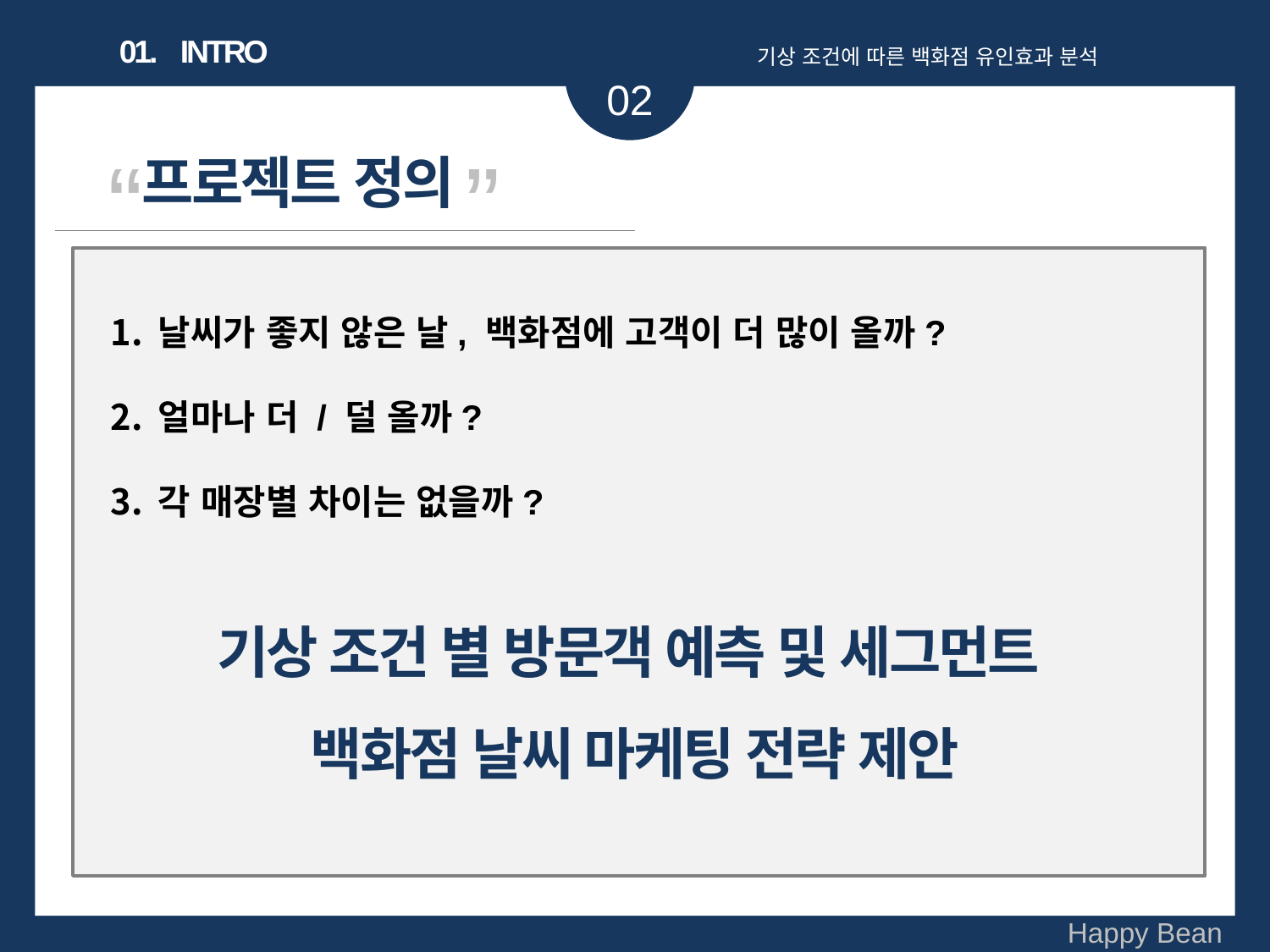

01.    INTRO
기상 조건에 따른 백화점 유인효과 분석
02

“           ”
프로젝트 정의

날씨가 좋지 않은 날, 백화점에 고객이 더 많이 올까?
얼마나 더 / 덜 올까?
각 매장별 차이는 없을까?
기상 조건 별 방문객 예측 및 세그먼트
백화점 날씨 마케팅 전략 제안
Happy Bean
전제 1. 미세먼지,강우량은 악천후를 대표함 - 기상데이터
전제 2. 일일 매출데이터가 없기 때문에 생활인구 데이터를 차용  - 인구데이터

기상데이터와 인구데이터를 통해, 악천후에 따른 백화점안의 유동인구를 분석한다.
파생적으로 주변 상권 분석을 통해 백화점의 흡인력을 분석한다.